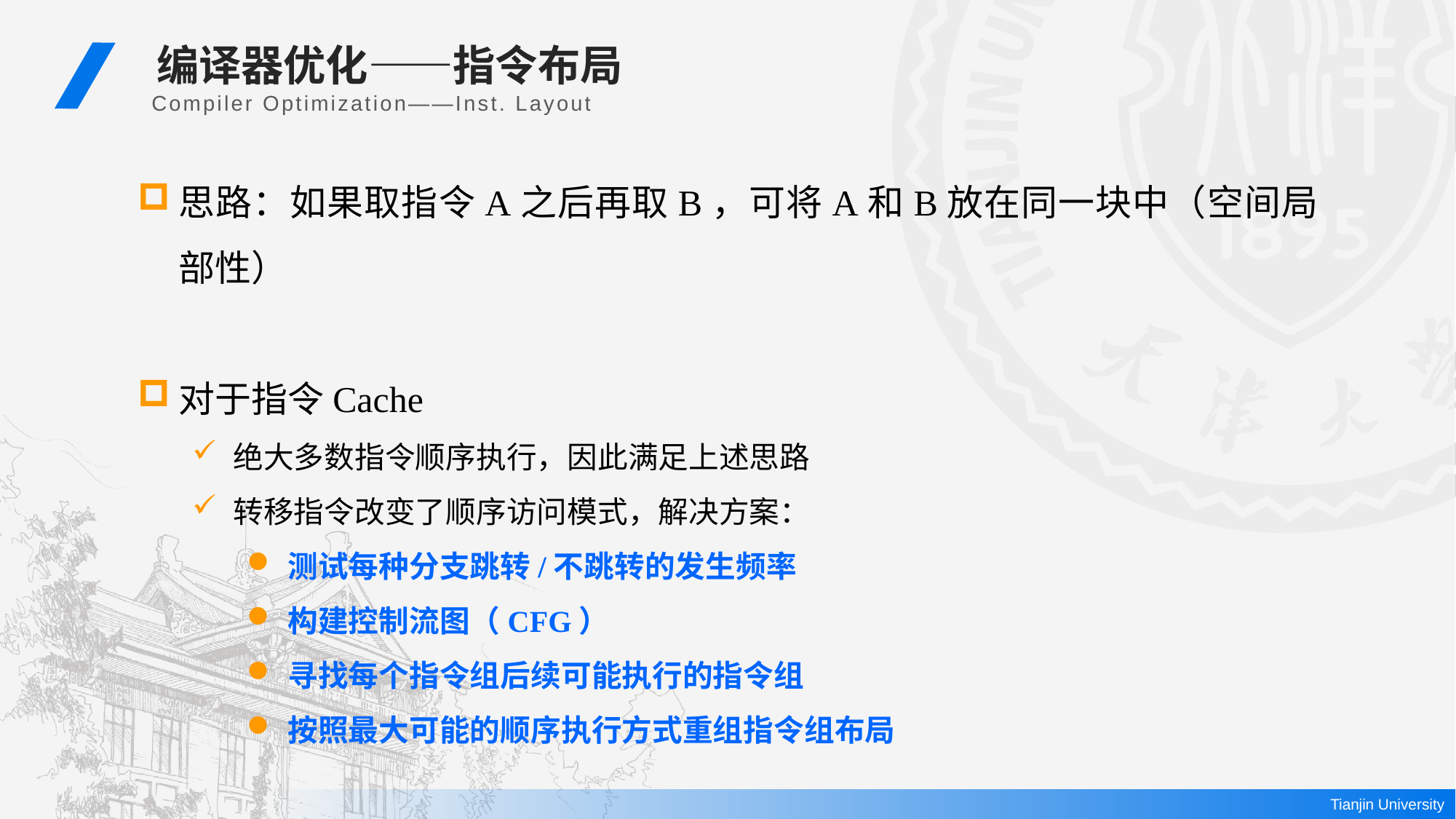

编译器优化——指令布局
  Compiler Optimization——Inst. Layout
思路：如果取指令A之后再取B，可将A和B放在同一块中（空间局部性）

对于指令Cache
绝大多数指令顺序执行，因此满足上述思路
转移指令改变了顺序访问模式，解决方案：
测试每种分支跳转/不跳转的发生频率
构建控制流图（CFG）
寻找每个指令组后续可能执行的指令组
按照最大可能的顺序执行方式重组指令组布局